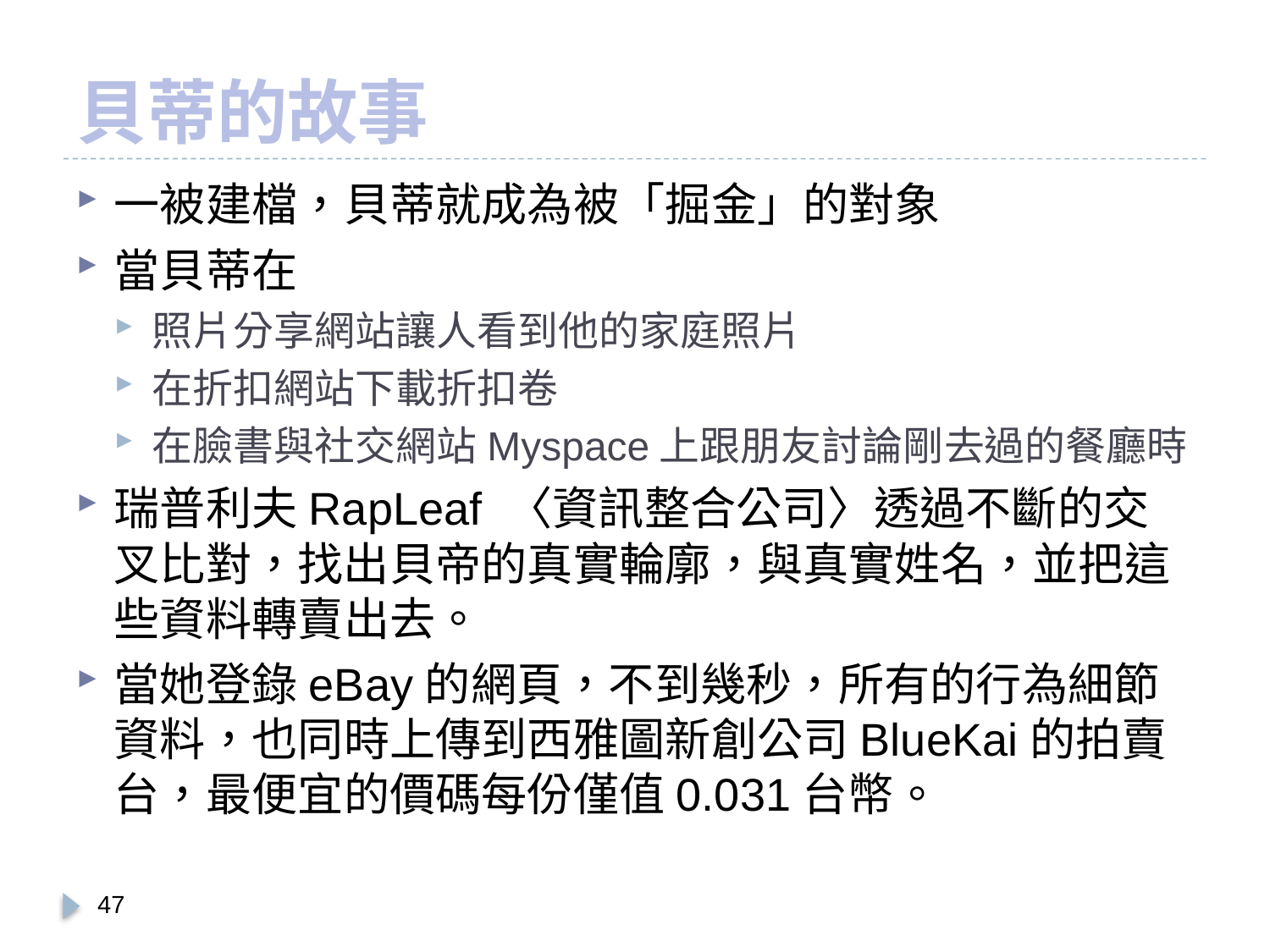

# 貝蒂的故事
一被建檔，貝蒂就成為被「掘金」的對象
當貝蒂在
照片分享網站讓人看到他的家庭照片
在折扣網站下載折扣卷
在臉書與社交網站Myspace上跟朋友討論剛去過的餐廳時
瑞普利夫RapLeaf 〈資訊整合公司〉透過不斷的交叉比對，找出貝帝的真實輪廓，與真實姓名，並把這些資料轉賣出去。
當她登錄eBay的網頁，不到幾秒，所有的行為細節資料，也同時上傳到西雅圖新創公司BlueKai的拍賣台，最便宜的價碼每份僅值0.031台幣。

47